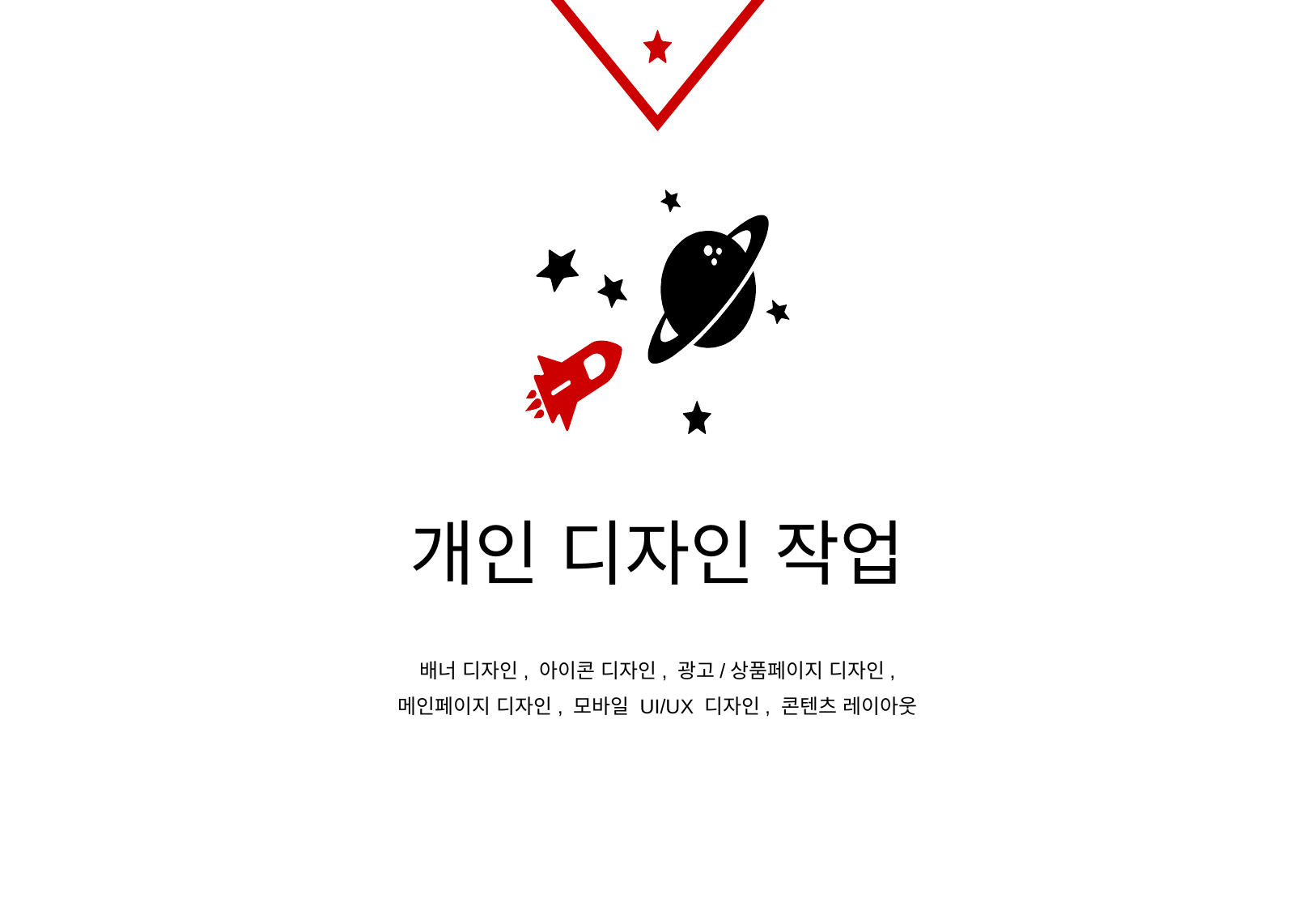

개인 디자인 작업
배너 디자인, 아이콘 디자인, 광고/상품페이지 디자인, 메인페이지 디자인, 모바일 UI/UX 디자인, 콘텐츠 레이아웃